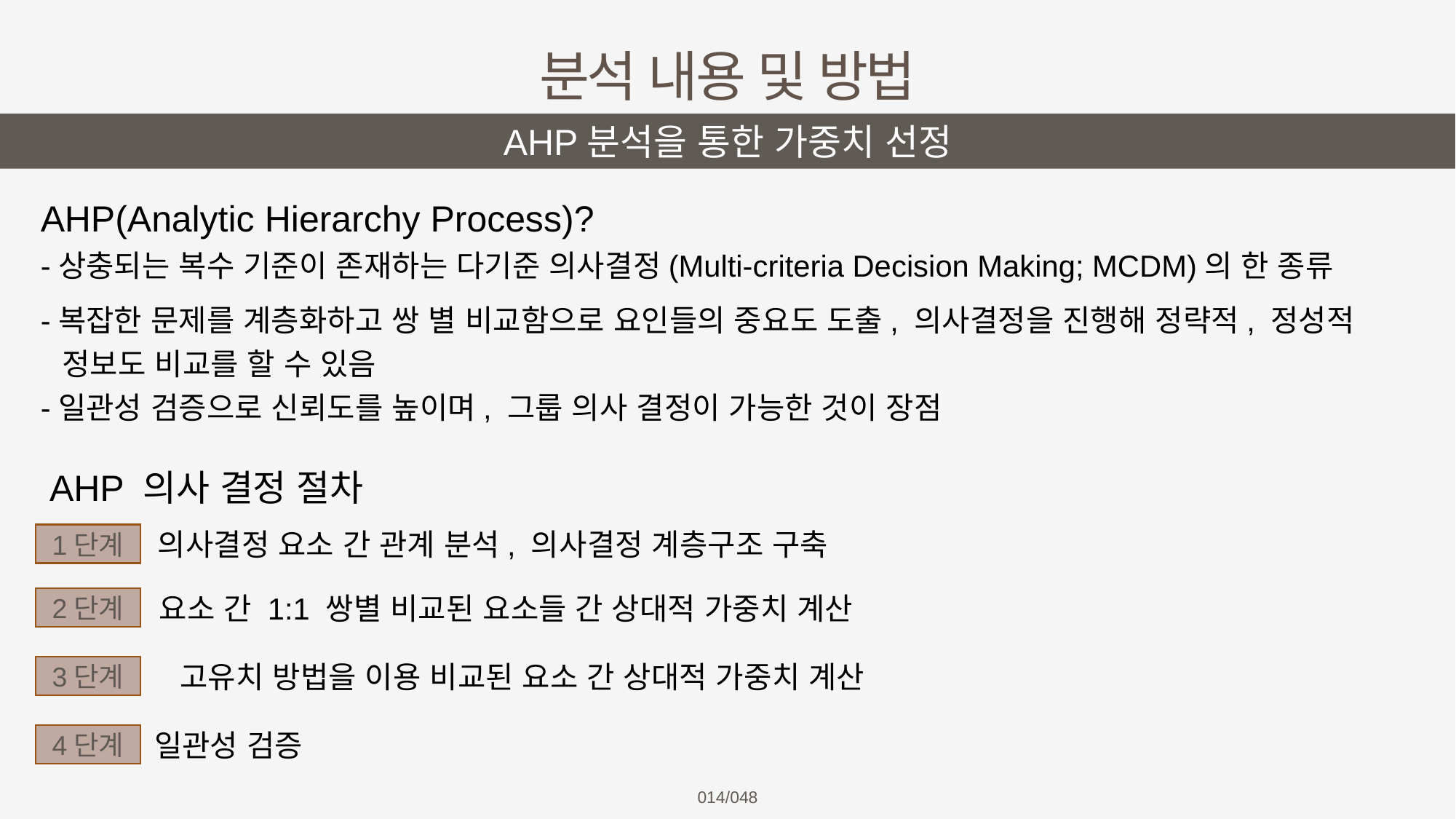

분석 내용 및 방법

AHP분석을 통한 가중치 선정
AHP(Analytic Hierarchy Process)?
-상충되는 복수 기준이 존재하는 다기준 의사결정(Multi-criteria Decision Making; MCDM)의 한 종류

-복잡한 문제를 계층화하고 쌍 별 비교함으로 요인들의 중요도 도출, 의사결정을 진행해 정략적, 정성적 정보도 비교를 할 수 있음
-일관성 검증으로 신뢰도를 높이며, 그룹 의사 결정이 가능한 것이 장점
AHP 의사 결정 절차
의사결정 요소 간 관계 분석, 의사결정 계층구조 구축
1단계
요소 간 1:1 쌍별 비교된 요소들 간 상대적 가중치 계산
2단계
고유치 방법을 이용 비교된 요소 간 상대적 가중치 계산
3단계
일관성 검증
4단계
014/048